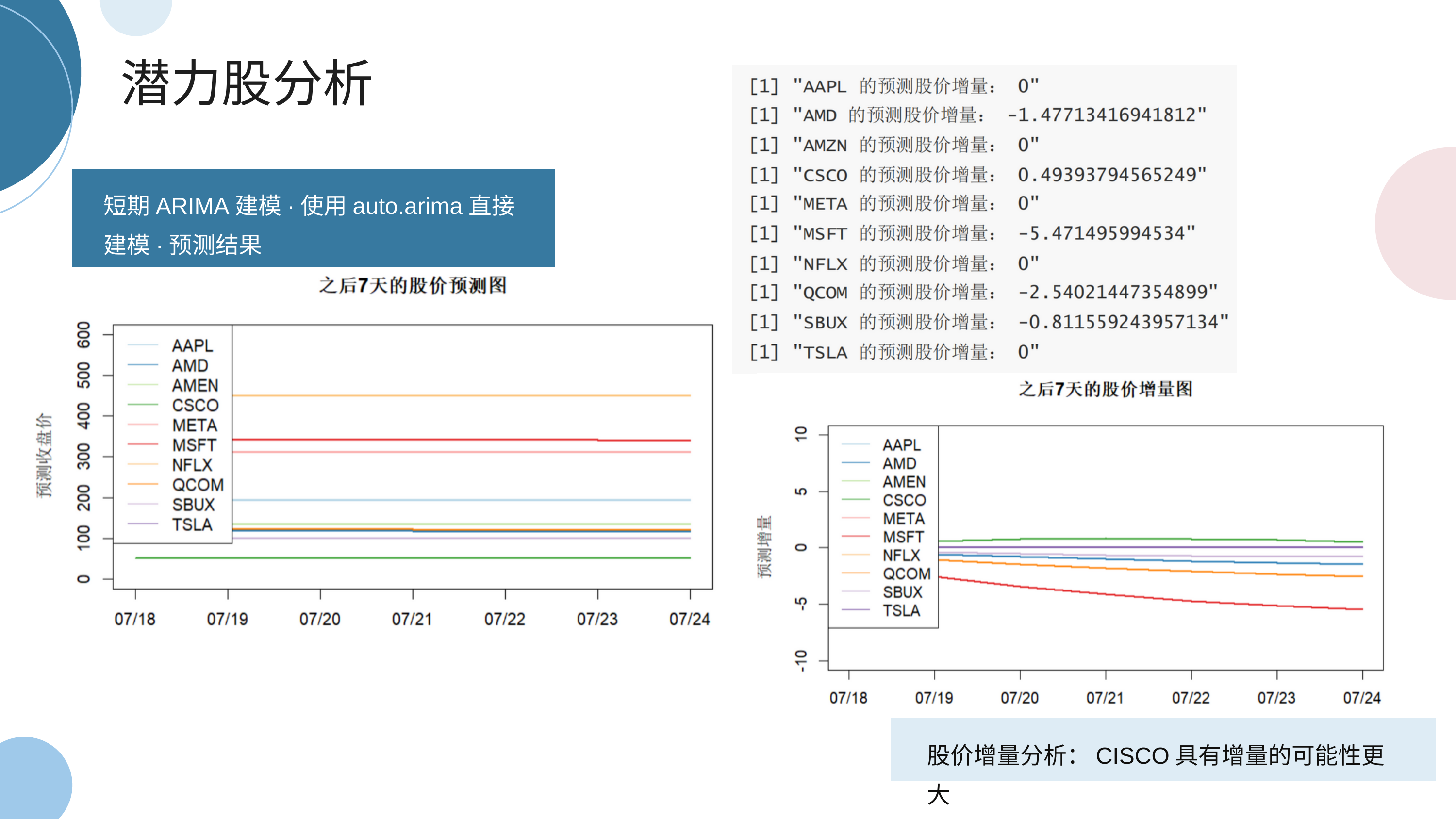

潜力股分析

短期ARIMA建模·使用auto.arima直接建模·预测结果

股价增量分析：CISCO具有增量的可能性更大